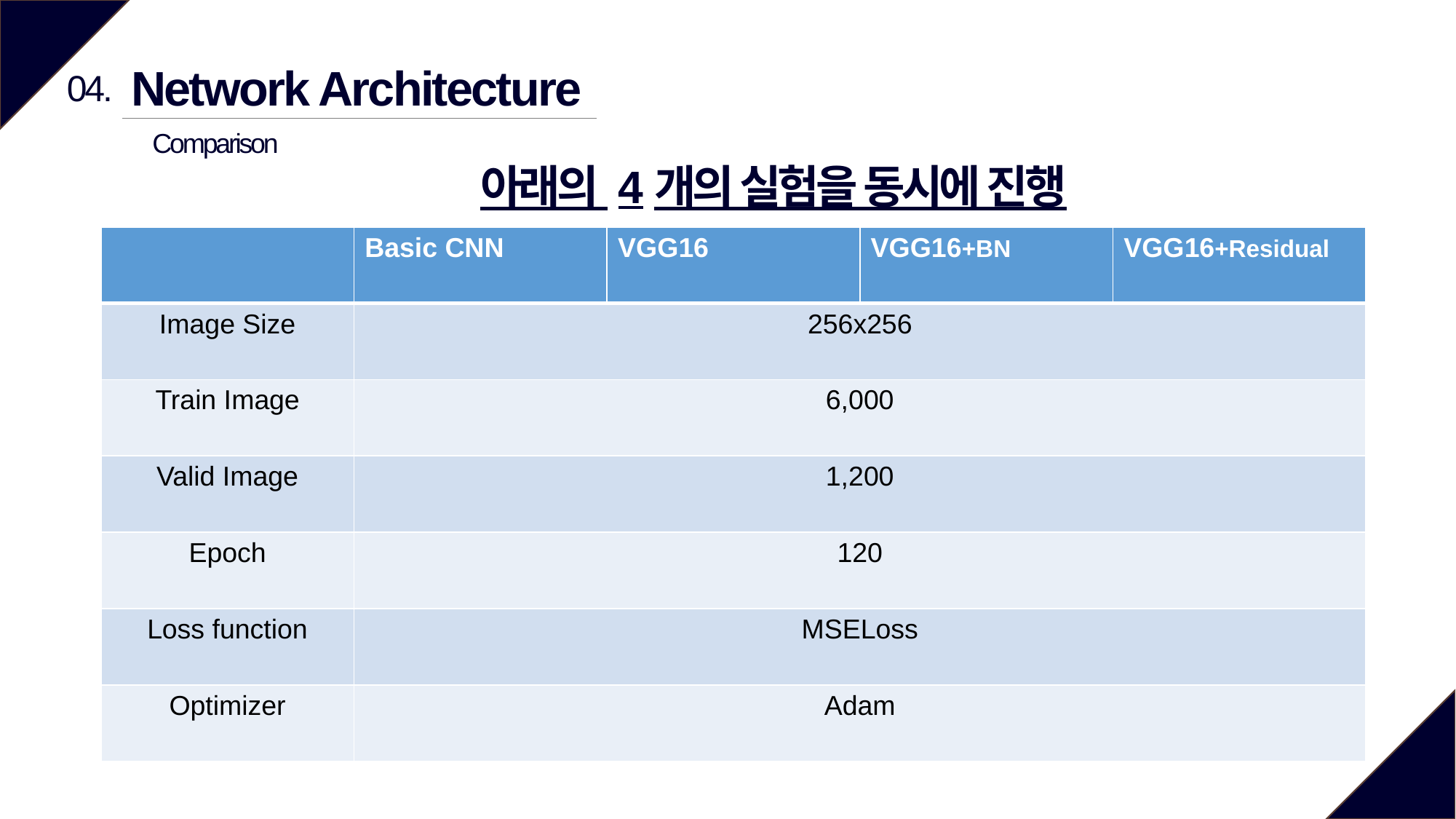

Network Architecture
04.
Comparison
아래의 4개의 실험을 동시에 진행
|  | Basic CNN | VGG16 | VGG16+BN | VGG16+Residual |
| --- | --- | --- | --- | --- |
| Image Size | 256x256 |  |  |  |
| Train Image | 6,000 |  |  |  |
| Valid Image | 1,200 |  |  |  |
| Epoch | 120 |  |  |  |
| Loss function | MSELoss |  |  |  |
| Optimizer | Adam |  |  |  |